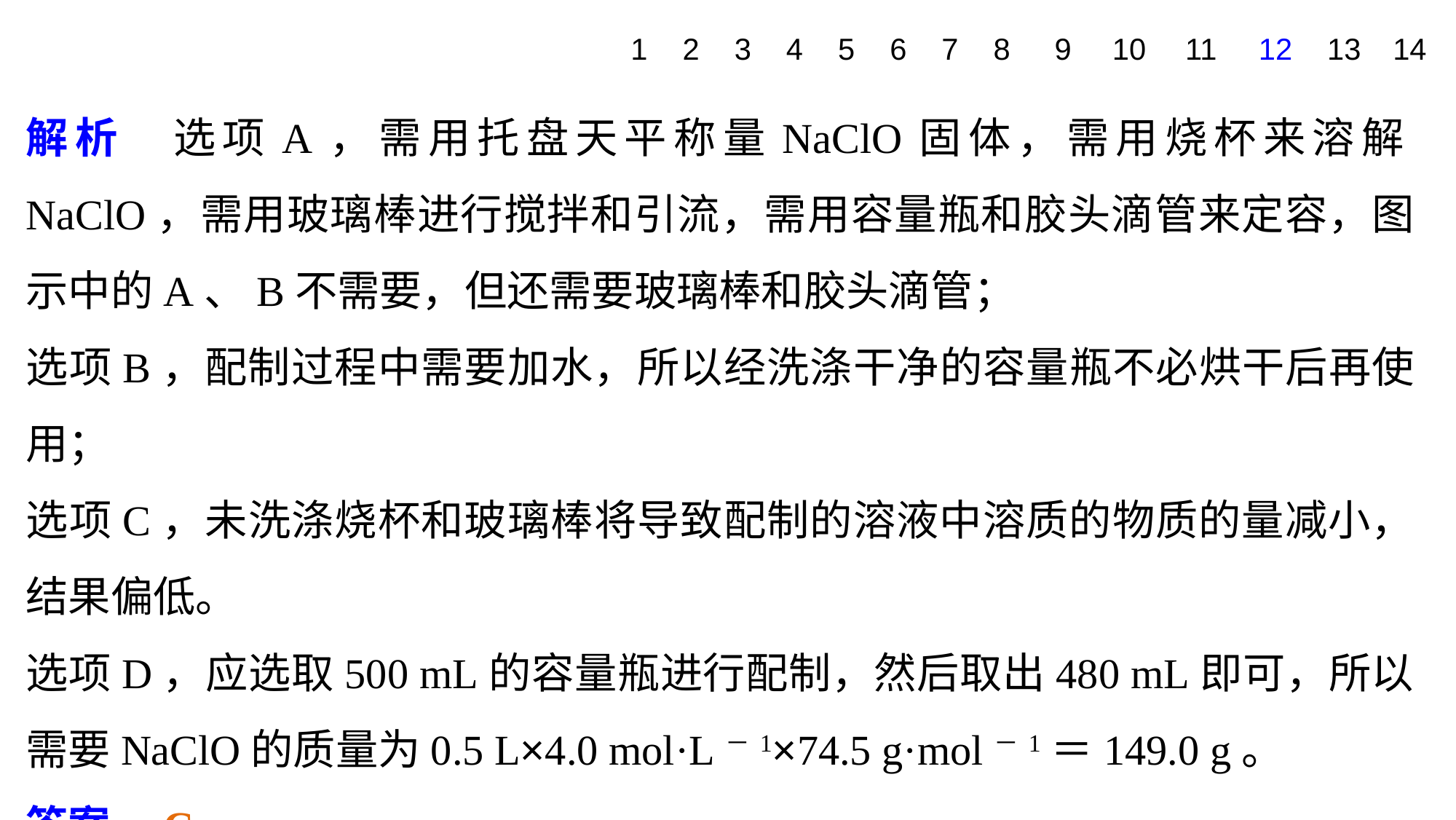

1
2
3
4
5
6
7
8
9
10
11
12
13
14
解析　选项A，需用托盘天平称量NaClO固体，需用烧杯来溶解NaClO，需用玻璃棒进行搅拌和引流，需用容量瓶和胶头滴管来定容，图示中的A、B不需要，但还需要玻璃棒和胶头滴管；
选项B，配制过程中需要加水，所以经洗涤干净的容量瓶不必烘干后再使用；
选项C，未洗涤烧杯和玻璃棒将导致配制的溶液中溶质的物质的量减小，结果偏低。
选项D，应选取500 mL的容量瓶进行配制，然后取出480 mL即可，所以需要NaClO的质量为0.5 L×4.0 mol·L－1×74.5 g·mol－1＝149.0 g。
答案　C